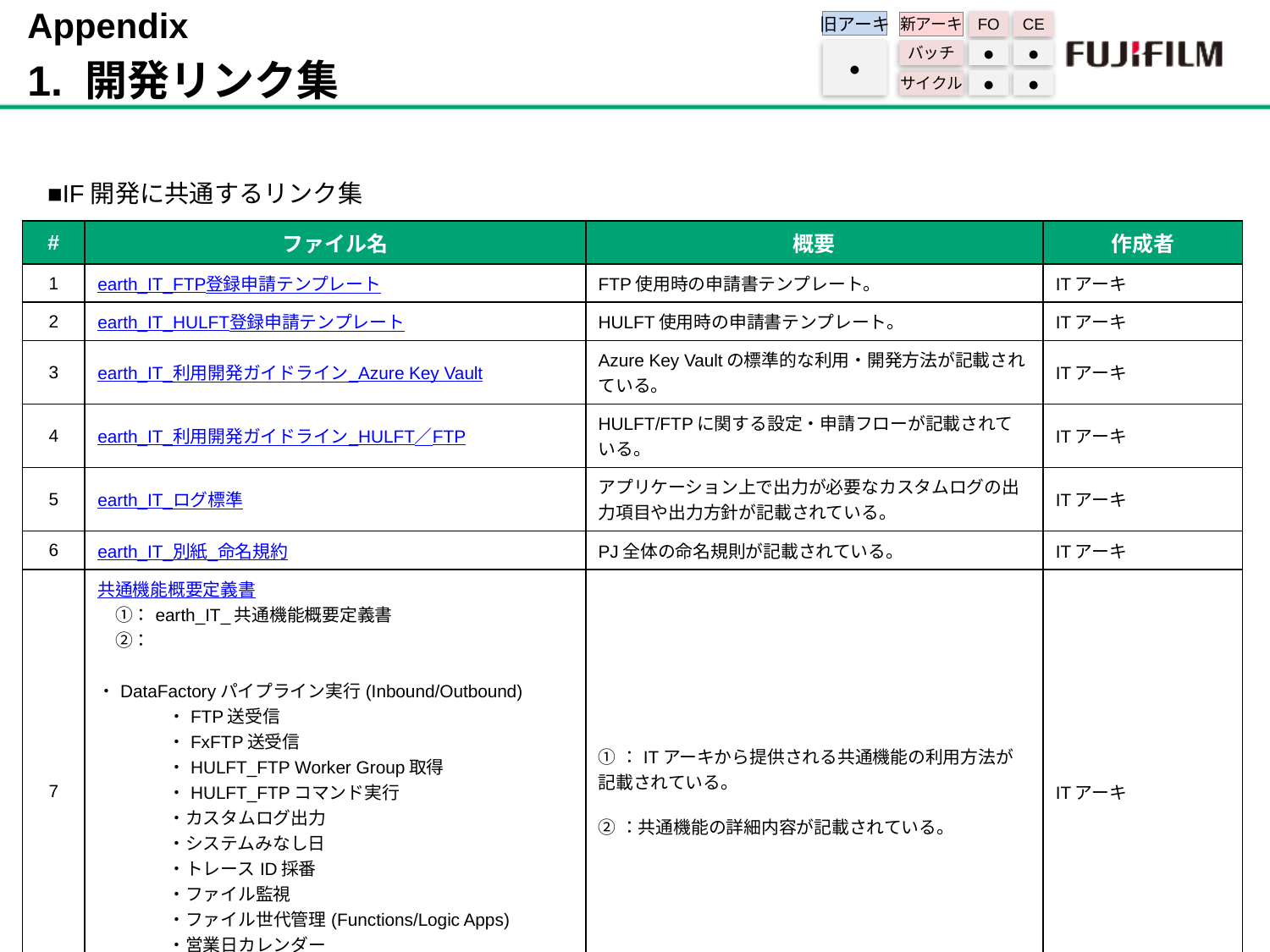

Appendix
1. 開発リンク集
旧アーキ
FO
CE
新アーキ
バッチ
●
●
サイクル
●
●
●

■IF開発に共通するリンク集

| # | ファイル名 | 概要 | 作成者 |
| --- | --- | --- | --- |
| 1 | earth\_IT\_FTP登録申請テンプレート | FTP使用時の申請書テンプレート。 | ITアーキ |
| 2 | earth\_IT\_HULFT登録申請テンプレート | HULFT使用時の申請書テンプレート。 | ITアーキ |
| 3 | earth\_IT\_利用開発ガイドライン\_Azure Key Vault | Azure Key Vaultの標準的な利用・開発方法が記載されている。 | ITアーキ |
| 4 | earth\_IT\_利用開発ガイドライン\_HULFT／FTP | HULFT/FTPに関する設定・申請フローが記載されている。 | ITアーキ |
| 5 | earth\_IT\_ログ標準 | アプリケーション上で出力が必要なカスタムログの出力項目や出力方針が記載されている。 | ITアーキ |
| 6 | earth\_IT\_別紙\_命名規約 | PJ全体の命名規則が記載されている。 | ITアーキ |
| 7 | 共通機能概要定義書 　①：earth\_IT\_共通機能概要定義書 　②： 　　　　・DataFactoryパイプライン実行(Inbound/Outbound) 　　　　・FTP送受信 　　　　・FxFTP送受信 　　　　・HULFT\_FTP Worker Group取得 　　　　・HULFT\_FTPコマンド実行 　　　　・カスタムログ出力 　　　　・システムみなし日 　　　　・トレースID採番 　　　　・ファイル監視 　　　　・ファイル世代管理(Functions/Logic Apps) 　　　　・営業日カレンダー 　　　　・開始遅延監視 　　　　・終了遅延監視 | ①：ITアーキから提供される共通機能の利用方法が記載されている。 ②：共通機能の詳細内容が記載されている。 | ITアーキ |
| 8 | earth\_IT\_ファイルインターフェース標準 | インターフェース開発におけるファイルインターフェースの標準化観点が記載されている。 | ITアーキ |
276